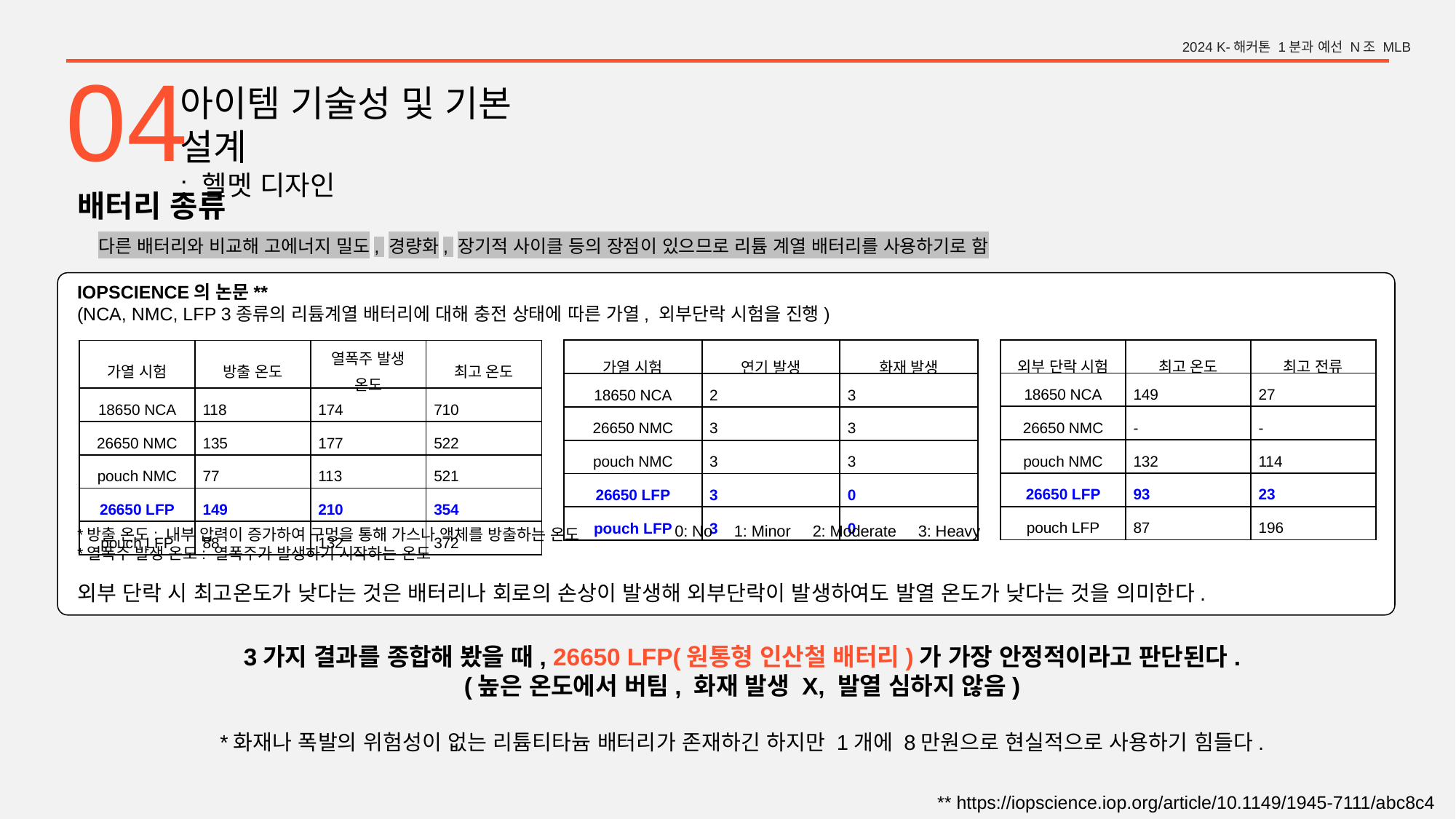

2024 K-해커톤 1분과 예선 N조 MLB
04

아이템 기술성 및 기본 설계
: 헬멧 디자인
배터리 종류
다른 배터리와 비교해 고에너지 밀도, 경량화, 장기적 사이클 등의 장점이 있으므로 리튬 계열 배터리를 사용하기로 함

IOPSCIENCE의 논문**
(NCA, NMC, LFP 3종류의 리튬계열 배터리에 대해 충전 상태에 따른 가열, 외부단락 시험을 진행)

| 외부 단락 시험 | 최고 온도 | 최고 전류 |
| --- | --- | --- |
| 18650 NCA | 149 | 27 |
| 26650 NMC | - | - |
| pouch NMC | 132 | 114 |
| 26650 LFP | 93 | 23 |
| pouch LFP | 87 | 196 |
| 가열 시험 | 연기 발생 | 화재 발생 |
| --- | --- | --- |
| 18650 NCA | 2 | 3 |
| 26650 NMC | 3 | 3 |
| pouch NMC | 3 | 3 |
| 26650 LFP | 3 | 0 |
| pouch LFP | 3 | 0 |
| 가열 시험 | 방출 온도 | 열폭주 발생 온도 | 최고 온도 |
| --- | --- | --- | --- |
| 18650 NCA | 118 | 174 | 710 |
| 26650 NMC | 135 | 177 | 522 |
| pouch NMC | 77 | 113 | 521 |
| 26650 LFP | 149 | 210 | 354 |
| pouch LFP | 88 | 132 | 372 |
0: No     1: Minor     2: Moderate     3: Heavy
*방출 온도: 내부 압력이 증가하여 구멍을 통해 가스나 액체를 방출하는 온도
*열폭주 발생 온도: 열폭주가 발생하기 시작하는 온도
외부 단락 시 최고온도가 낮다는 것은 배터리나 회로의 손상이 발생해 외부단락이 발생하여도 발열 온도가 낮다는 것을 의미한다.
3가지 결과를 종합해 봤을 때, 26650 LFP(원통형 인산철 배터리)가 가장 안정적이라고 판단된다.
(높은 온도에서 버팀, 화재 발생 X, 발열 심하지 않음)

*화재나 폭발의 위험성이 없는 리튬티타늄 배터리가 존재하긴 하지만 1개에 8만원으로 현실적으로 사용하기 힘들다.
** https://iopscience.iop.org/article/10.1149/1945-7111/abc8c4